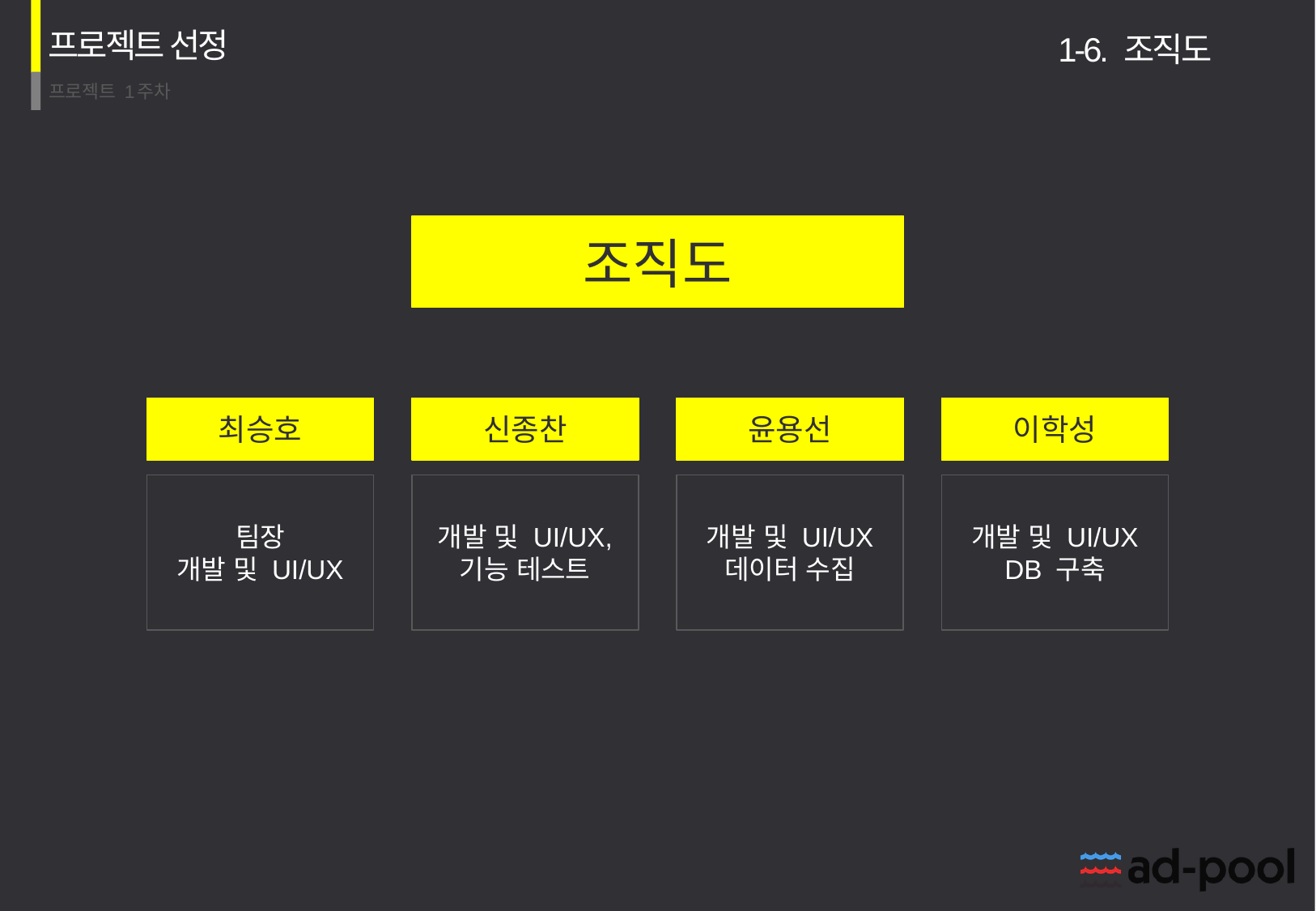

프로젝트 선정

1-6. 조직도
조직도
최승호
신종찬
윤용선
이학성
팀장
개발 및 UI/UX
개발 및 UI/UX,
기능 테스트
개발 및 UI/UX
데이터 수집
개발 및 UI/UX
DB 구축